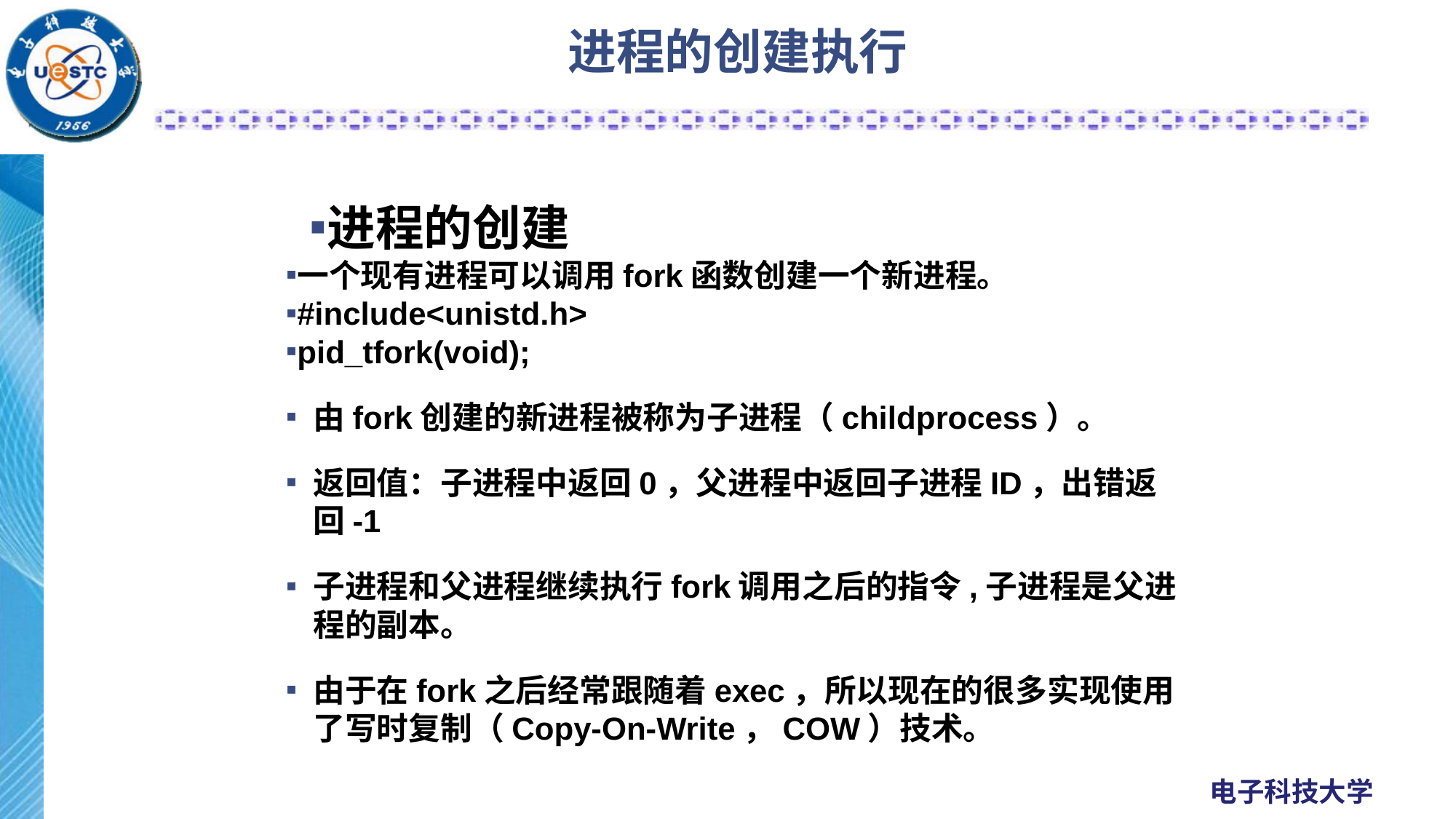

# 进程的创建执行
进程的创建
一个现有进程可以调用fork函数创建一个新进程。
#include<unistd.h>
pid_tfork(void);
由fork创建的新进程被称为子进程（childprocess）。
返回值：子进程中返回0，父进程中返回子进程ID，出错返回-1
子进程和父进程继续执行fork调用之后的指令,子进程是父进程的副本。
由于在fork之后经常跟随着exec，所以现在的很多实现使用了写时复制（Copy-On-Write，COW）技术。